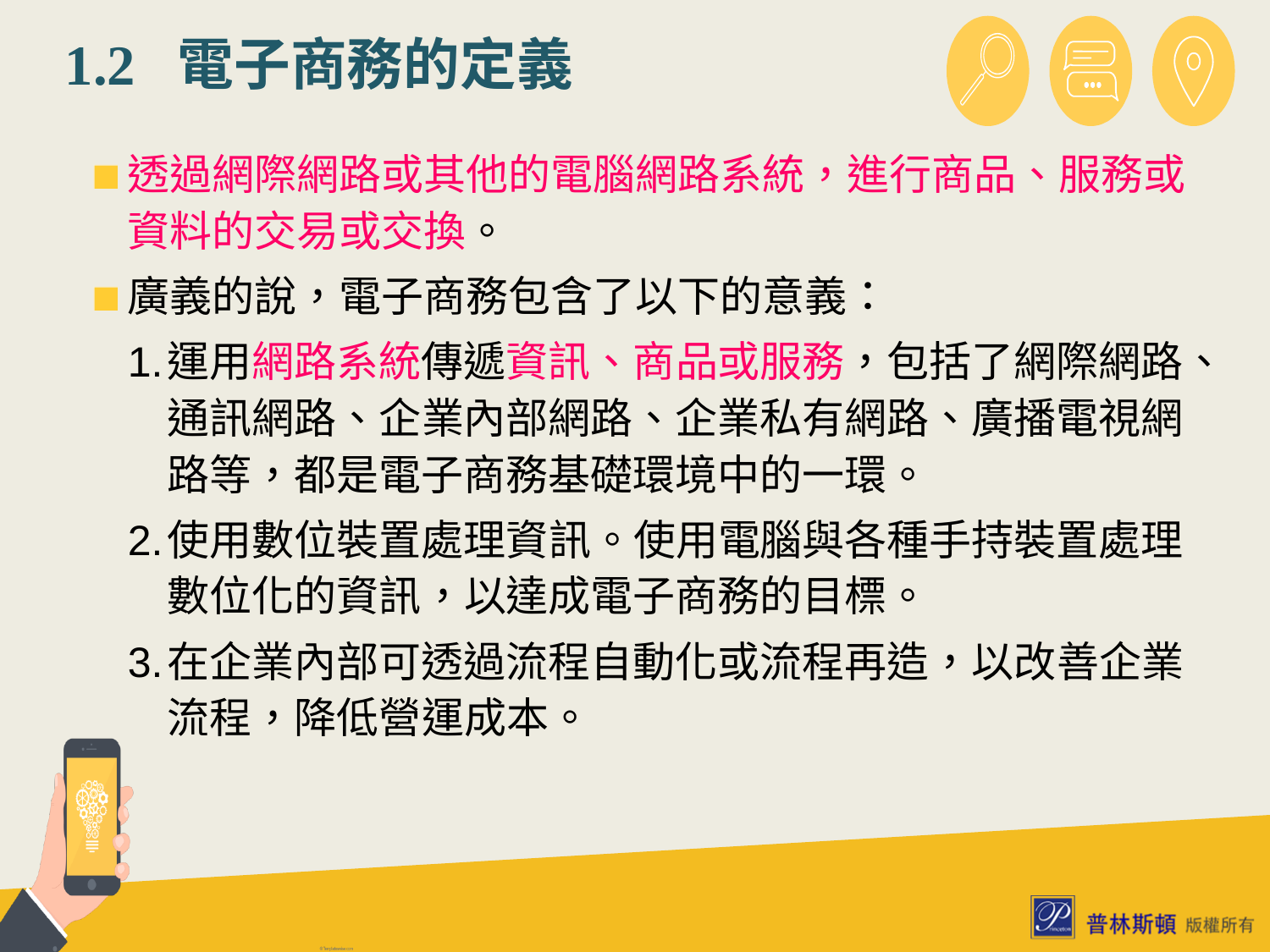

# 1.2  電子商務的定義
透過網際網路或其他的電腦網路系統，進行商品、服務或資料的交易或交換。
廣義的說，電子商務包含了以下的意義：
運用網路系統傳遞資訊、商品或服務，包括了網際網路、通訊網路、企業內部網路、企業私有網路、廣播電視網路等，都是電子商務基礎環境中的一環。
使用數位裝置處理資訊。使用電腦與各種手持裝置處理數位化的資訊，以達成電子商務的目標。
在企業內部可透過流程自動化或流程再造，以改善企業流程，降低營運成本。